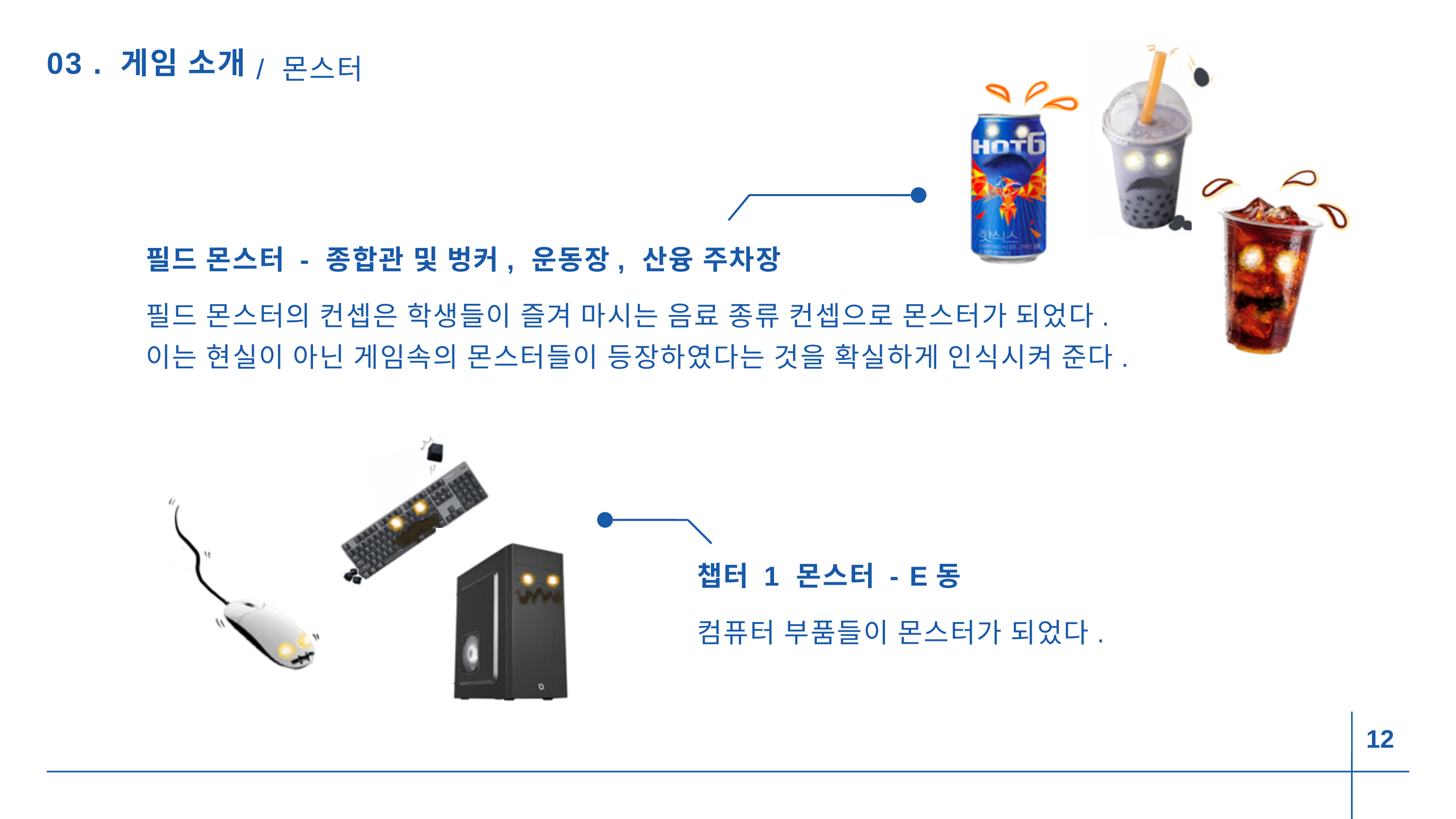

/ 몬스터
03 . 게임 소개

필드 몬스터 - 종합관 및 벙커, 운동장, 산융 주차장
필드 몬스터의 컨셉은 학생들이 즐겨 마시는 음료 종류 컨셉으로 몬스터가 되었다.
이는 현실이 아닌 게임속의 몬스터들이 등장하였다는 것을 확실하게 인식시켜 준다.

챕터 1 몬스터 - E동
컴퓨터 부품들이 몬스터가 되었다.

12